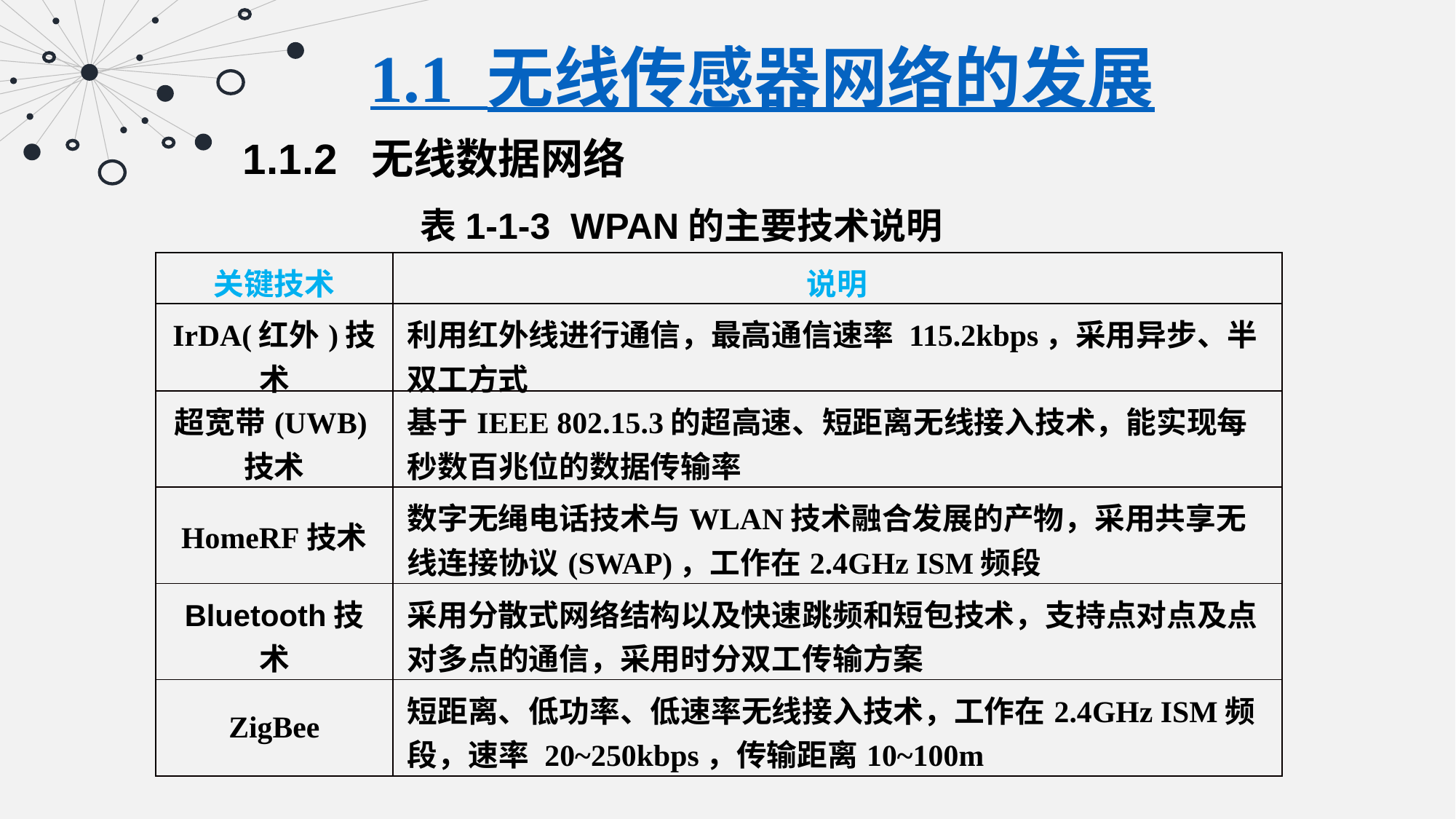

1.1  无线传感器网络的发展
1.1.2  无线数据网络

表1-1-3  WPAN的主要技术说明
| 关键技术 | 说明 |
| --- | --- |
| IrDA(红外)技术 | 利用红外线进行通信，最高通信速率 115.2kbps，采用异步、半双工方式 |
| 超宽带(UWB)技术 | 基于IEEE 802.15.3的超高速、短距离无线接入技术，能实现每秒数百兆位的数据传输率 |
| HomeRF技术 | 数字无绳电话技术与WLAN技术融合发展的产物，采用共享无线连接协议(SWAP)，工作在2.4GHz ISM频段 |
| Bluetooth技术 | 采用分散式网络结构以及快速跳频和短包技术，支持点对点及点对多点的通信，采用时分双工传输方案 |
| ZigBee | 短距离、低功率、低速率无线接入技术，工作在2.4GHz ISM频段，速率 20~250kbps，传输距离10~100m |